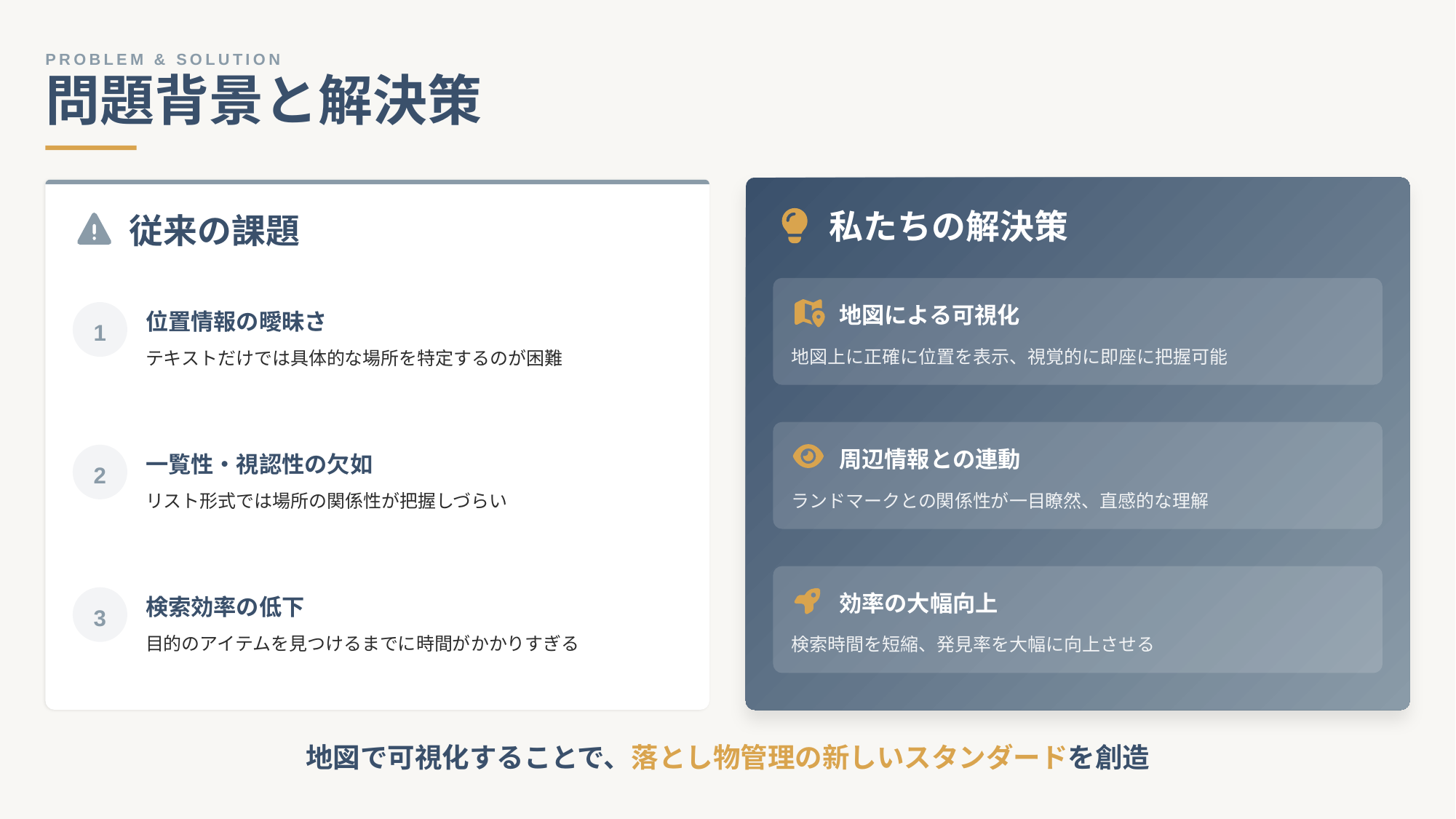

PROBLEM & SOLUTION
問題背景と解決策

私たちの解決策

従来の課題

地図による可視化

1

位置情報の曖昧さ
地図上に正確に位置を表示、視覚的に即座に把握可能
テキストだけでは具体的な場所を特定するのが困難

周辺情報との連動

2

一覧性・視認性の欠如
リスト形式では場所の関係性が把握しづらい
ランドマークとの関係性が一目瞭然、直感的な理解

効率の大幅向上

3

検索効率の低下
目的のアイテムを見つけるまでに時間がかかりすぎる
検索時間を短縮、発見率を大幅に向上させる
地図で可視化することで、落とし物管理の新しいスタンダードを創造